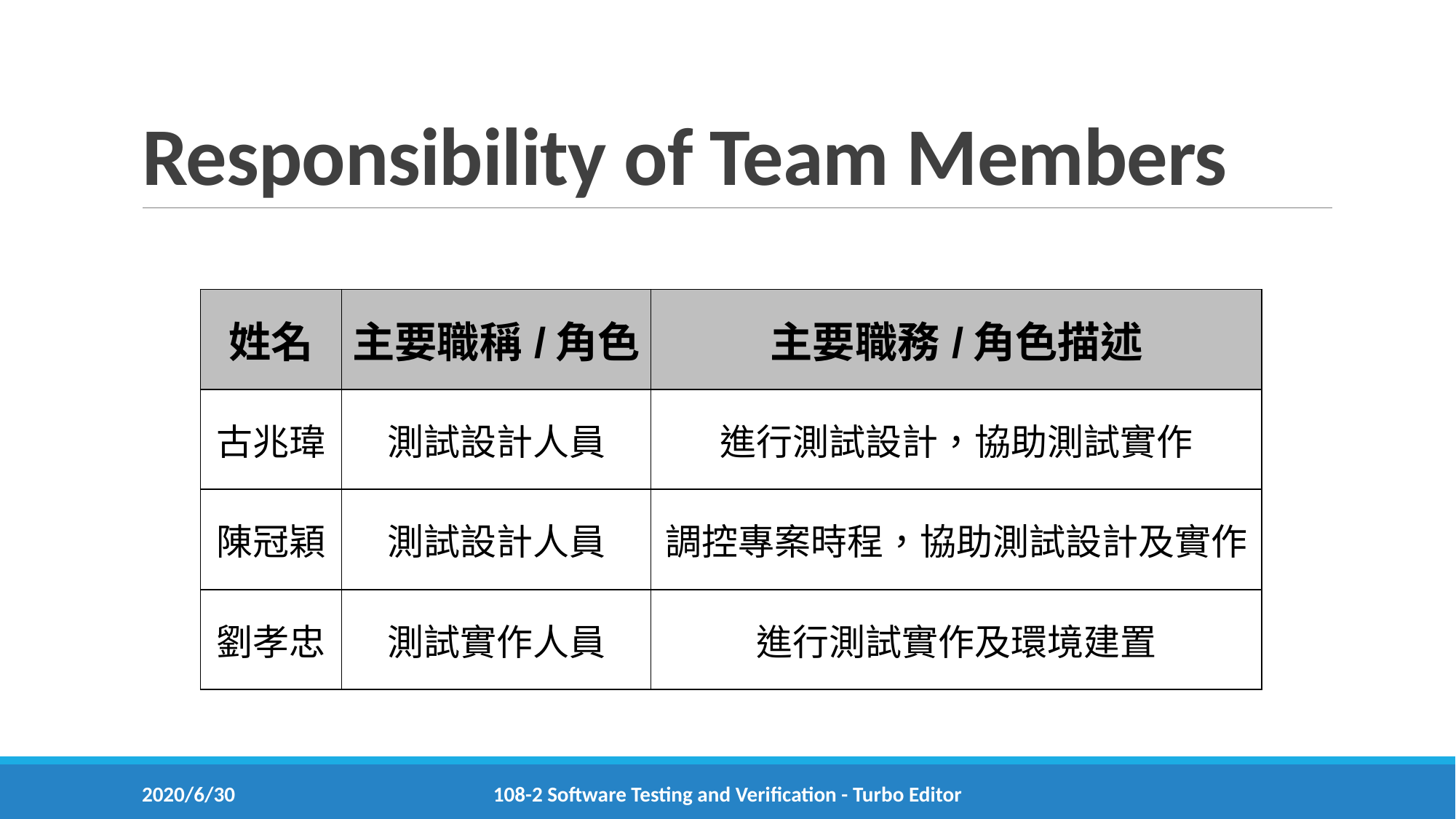

# Responsibility of Team Members
| 姓名 | 主要職稱/角色 | 主要職務/角色描述 |
| --- | --- | --- |
| 古兆瑋 | 測試設計人員 | 進行測試設計，協助測試實作 |
| 陳冠穎 | 測試設計人員 | 調控專案時程，協助測試設計及實作 |
| 劉孝忠 | 測試實作人員 | 進行測試實作及環境建置 |
2020/6/30
108-2 Software Testing and Verification - Turbo Editor